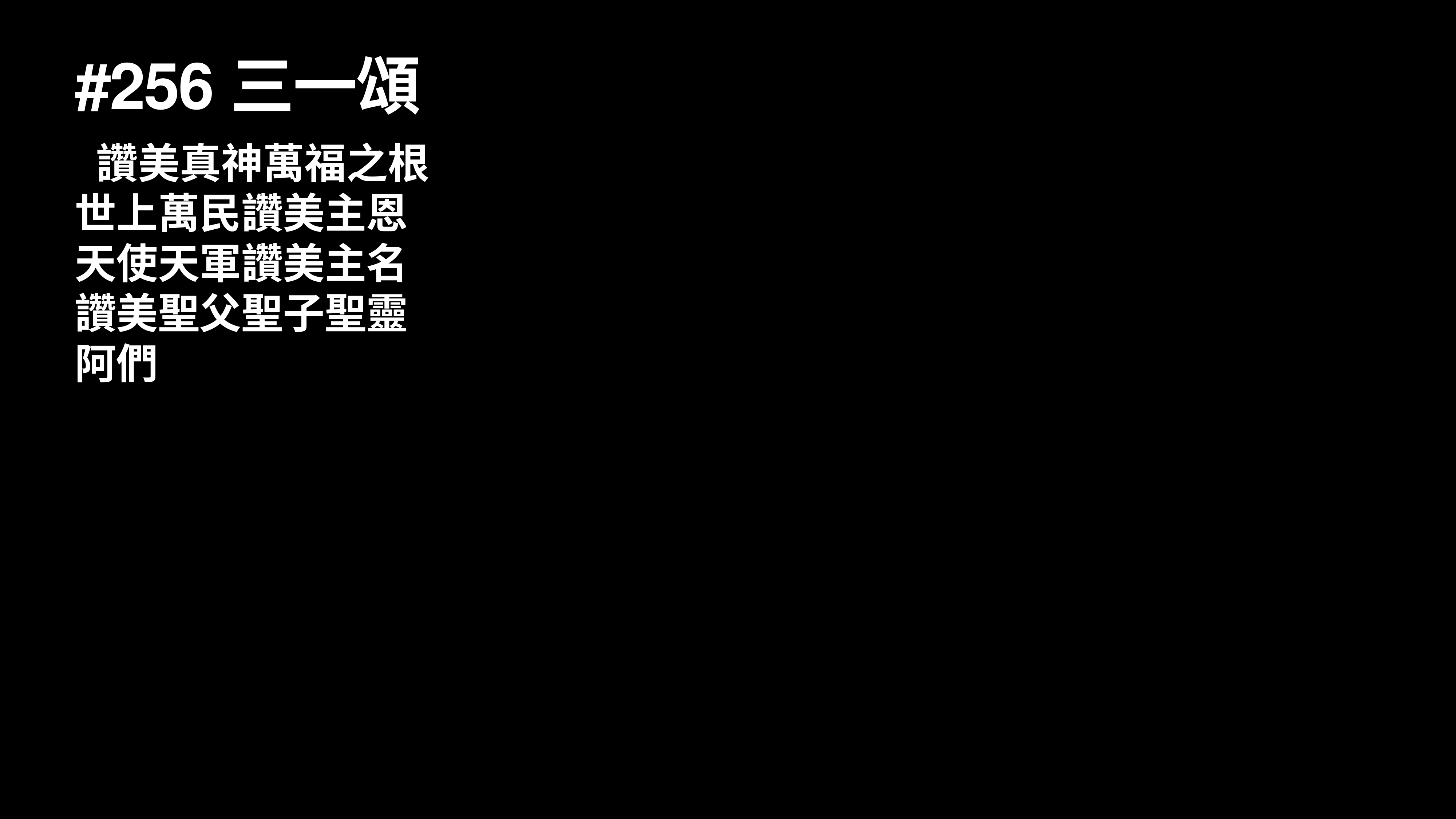

# #256三一頌
 讚美真神萬福之根
世上萬民讚美主恩
天使天軍讚美主名
讚美聖父聖子聖靈
阿們